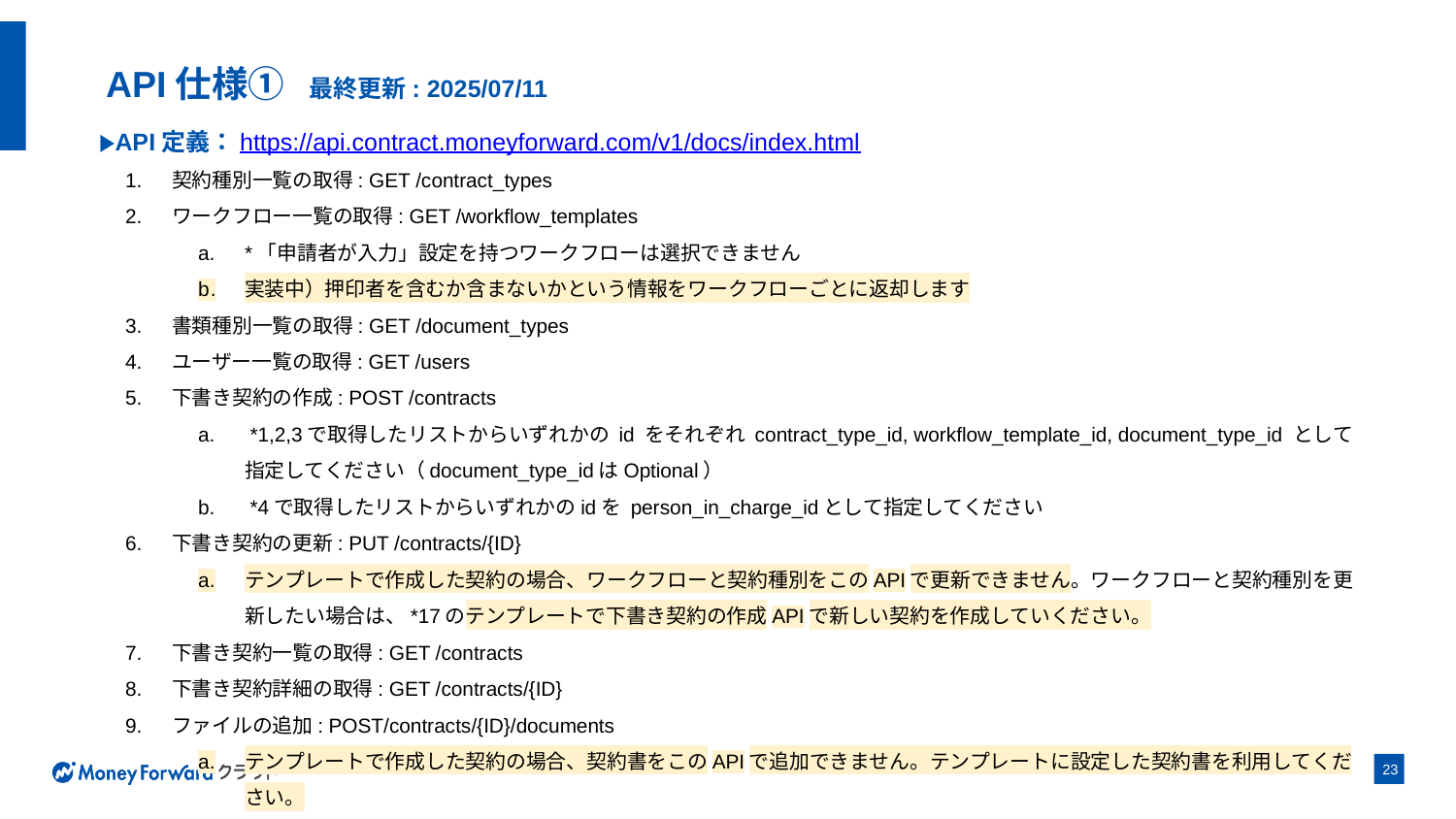

# API仕様①   最終更新: 2025/07/11
▶API定義：https://api.contract.moneyforward.com/v1/docs/index.html
契約種別一覧の取得: GET /contract_types
ワークフロー一覧の取得: GET /workflow_templates
*「申請者が入力」設定を持つワークフローは選択できません
実装中）押印者を含むか含まないかという情報をワークフローごとに返却します
書類種別一覧の取得: GET /document_types
ユーザー一覧の取得: GET /users
下書き契約の作成: POST /contracts
 *1,2,3で取得したリストからいずれかの id をそれぞれ contract_type_id, workflow_template_id, document_type_id として指定してください（document_type_idはOptional）
 *4で取得したリストからいずれかのidを person_in_charge_idとして指定してください
下書き契約の更新: PUT /contracts/{ID}
テンプレートで作成した契約の場合、ワークフローと契約種別をこのAPIで更新できません。ワークフローと契約種別を更新したい場合は、*17のテンプレートで下書き契約の作成APIで新しい契約を作成していください。
下書き契約一覧の取得: GET /contracts
下書き契約詳細の取得: GET /contracts/{ID}
ファイルの追加: POST/contracts/{ID}/documents
テンプレートで作成した契約の場合、契約書をこのAPIで追加できません。テンプレートに設定した契約書を利用してください。

23